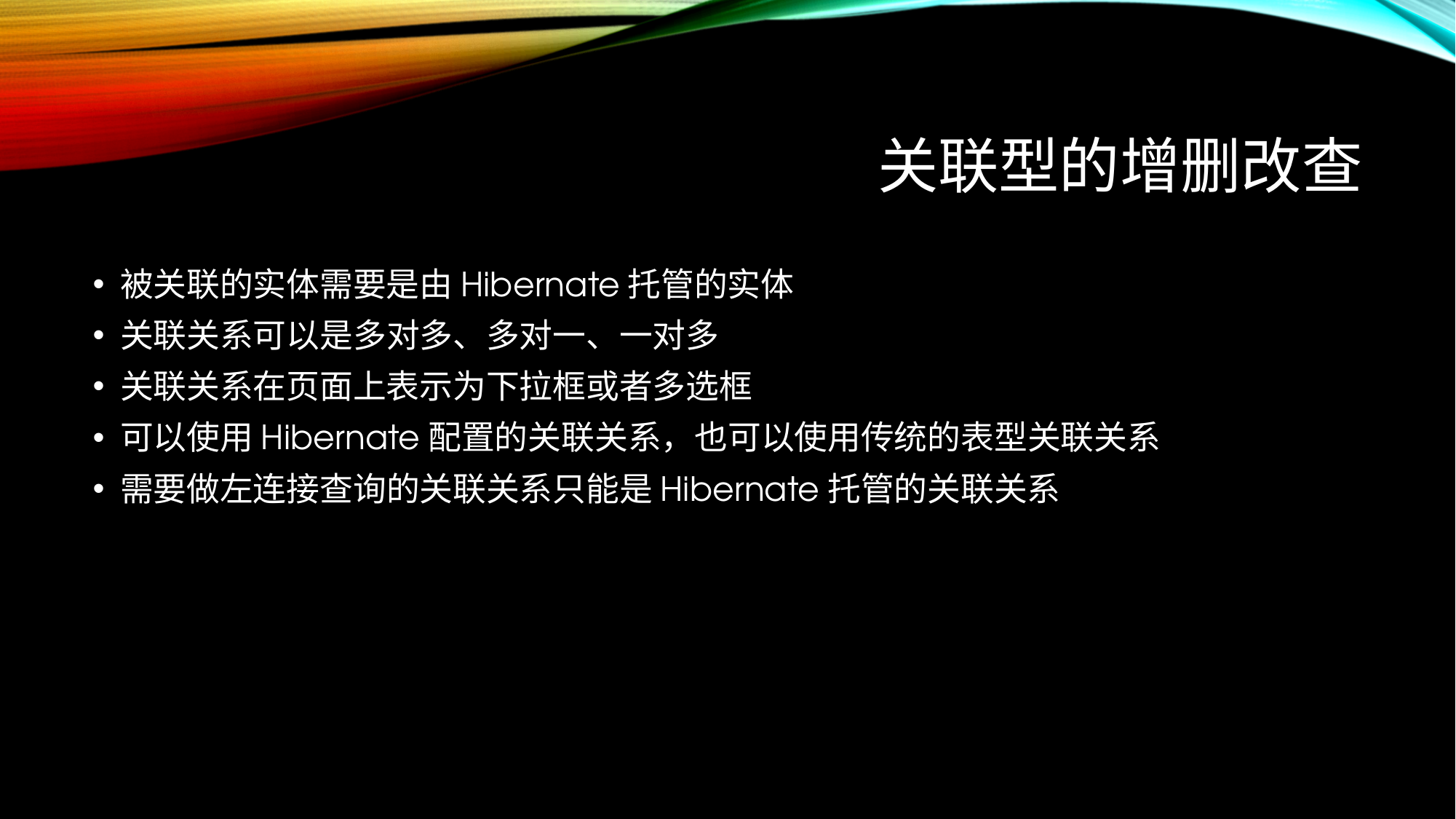

# 关联型的增删改查
被关联的实体需要是由Hibernate托管的实体
关联关系可以是多对多、多对一、一对多
关联关系在页面上表示为下拉框或者多选框
可以使用Hibernate配置的关联关系，也可以使用传统的表型关联关系
需要做左连接查询的关联关系只能是Hibernate托管的关联关系